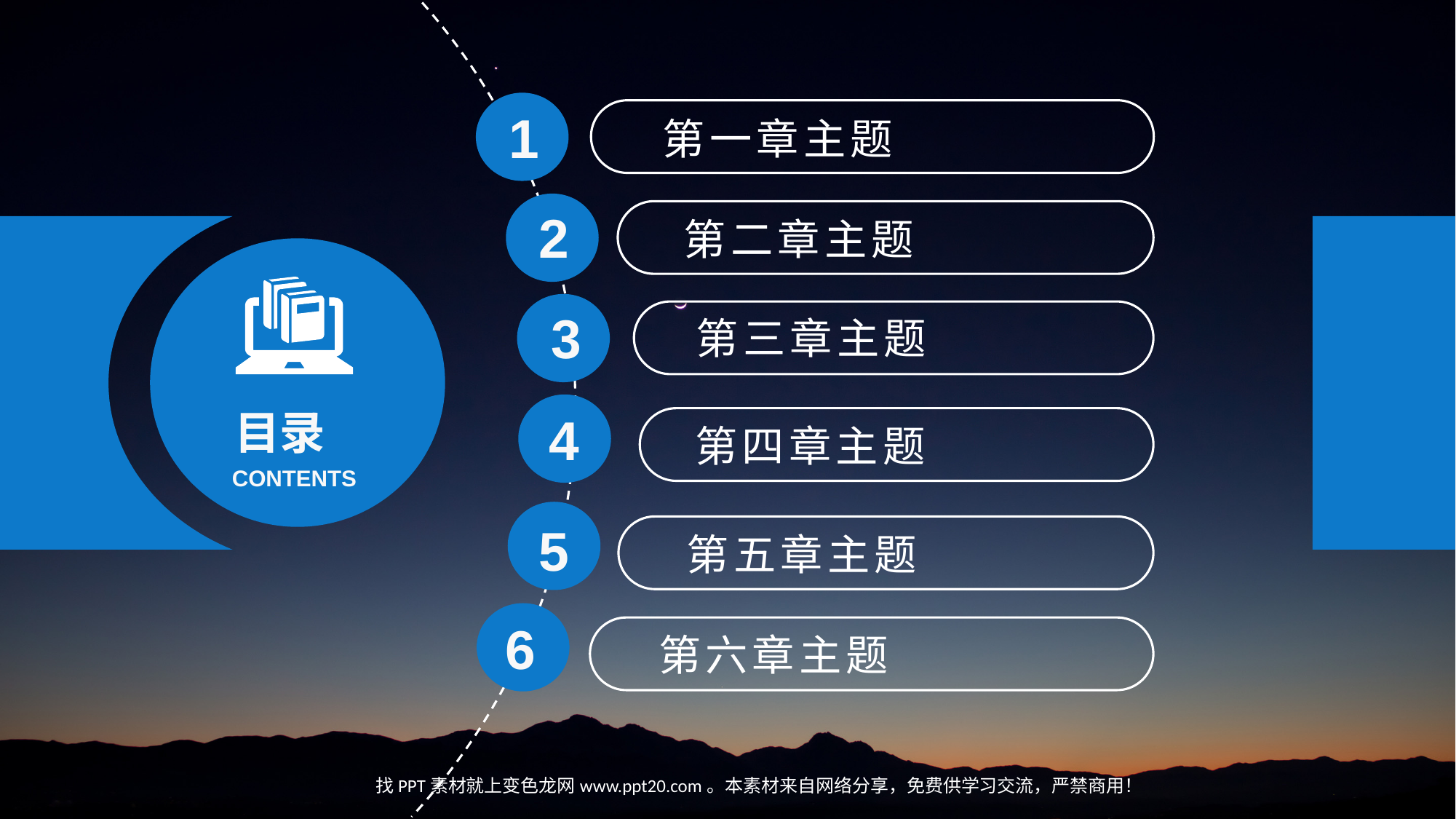

1

第一章主题

2

第二章主题

3

第三章主题

目录
4

第四章主题
CONTENTS

5

第五章主题

6

第六章主题